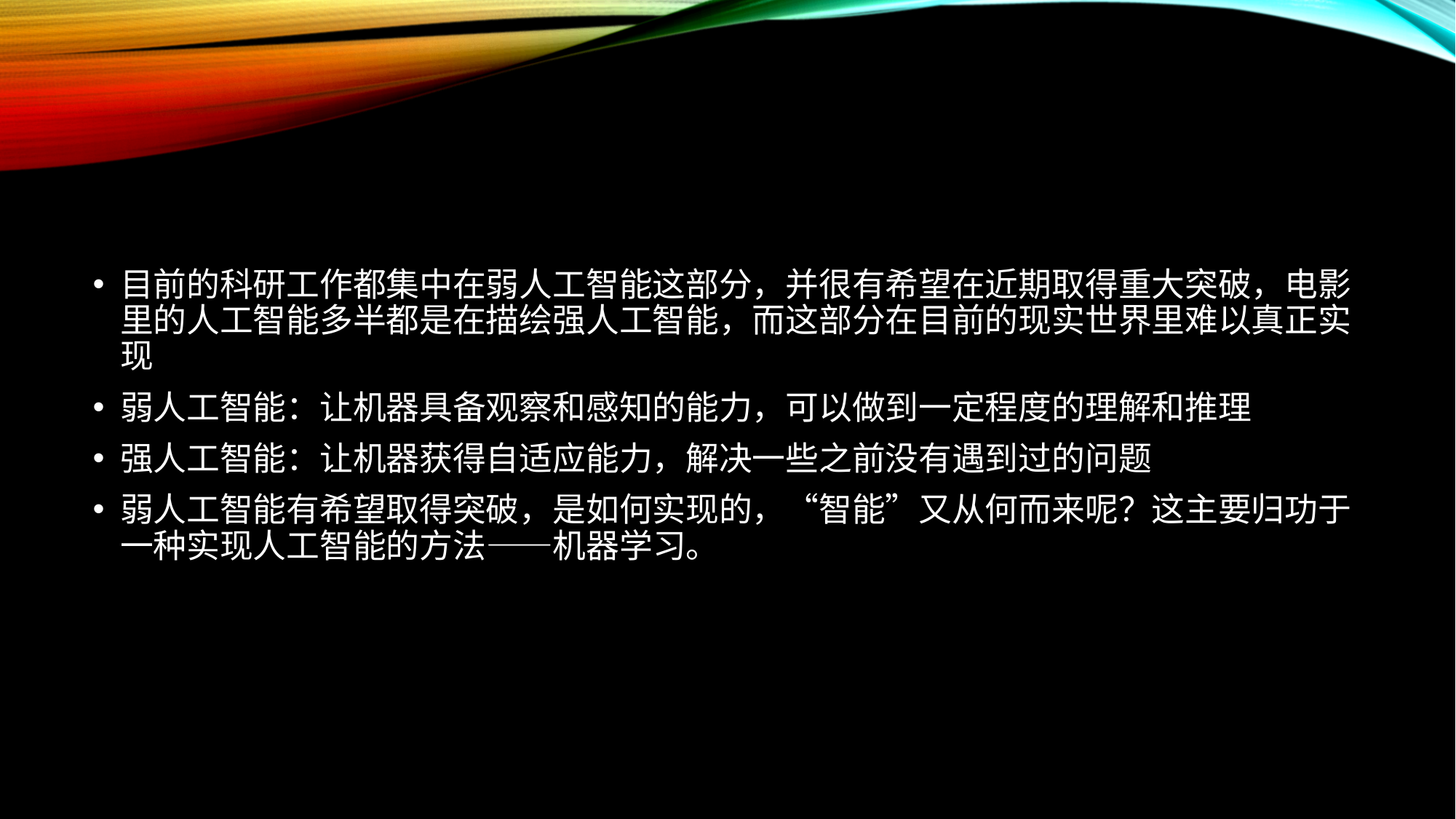

#
目前的科研工作都集中在弱人工智能这部分，并很有希望在近期取得重大突破，电影里的人工智能多半都是在描绘强人工智能，而这部分在目前的现实世界里难以真正实现
弱人工智能：让机器具备观察和感知的能力，可以做到一定程度的理解和推理
强人工智能：让机器获得自适应能力，解决一些之前没有遇到过的问题
弱人工智能有希望取得突破，是如何实现的，“智能”又从何而来呢？这主要归功于一种实现人工智能的方法——机器学习。